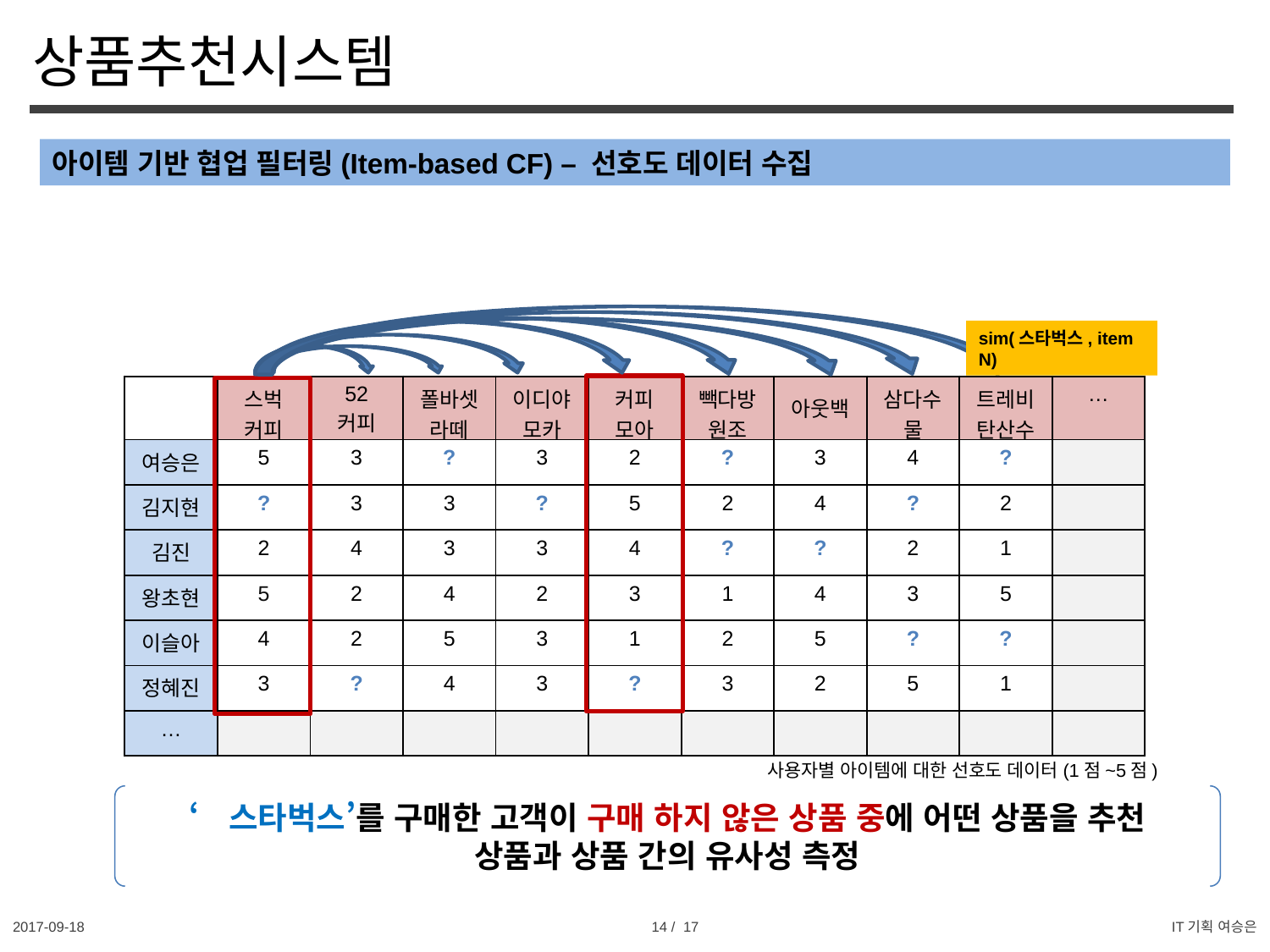

상품추천시스템
아이템 기반 협업 필터링(Item-based CF) – 선호도 데이터 수집

sim(스타벅스, item N)

|  | 스벅 커피 | 52 커피 | 폴바셋라떼 | 이디야모카 | 커피 모아 | 빽다방원조 | 아웃백 | 삼다수물 | 트레비탄산수 | … |
| --- | --- | --- | --- | --- | --- | --- | --- | --- | --- | --- |
| 여승은 | 5 | 3 | ? | 3 | 2 | ? | 3 | 4 | ? |  |
| 김지현 | ? | 3 | 3 | ? | 5 | 2 | 4 | ? | 2 |  |
| 김진 | 2 | 4 | 3 | 3 | 4 | ? | ? | 2 | 1 |  |
| 왕초현 | 5 | 2 | 4 | 2 | 3 | 1 | 4 | 3 | 5 |  |
| 이슬아 | 4 | 2 | 5 | 3 | 1 | 2 | 5 | ? | ? |  |
| 정혜진 | 3 | ? | 4 | 3 | ? | 3 | 2 | 5 | 1 |  |
| … |  |  |  |  |  |  |  |  |  |  |

사용자별 아이템에 대한 선호도 데이터(1점~5점)
‘스타벅스’를 구매한 고객이 구매 하지 않은 상품 중에 어떤 상품을 추천
상품과 상품 간의 유사성 측정
2017-09-18
14 /  17
IT기획 여승은